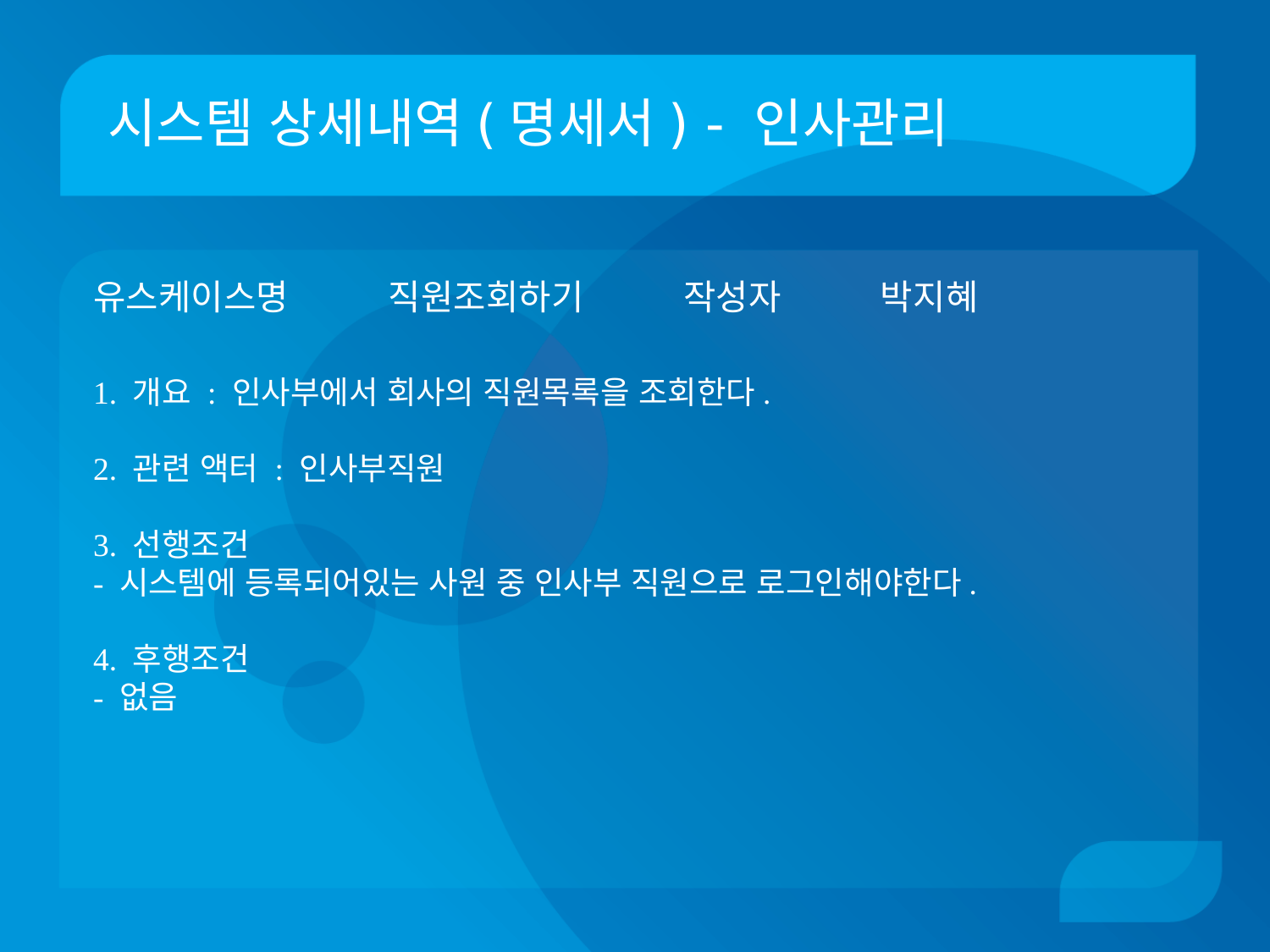

# 시스템 상세내역(명세서) - 인사관리
유스케이스명          직원조회하기          작성자          박지혜
1. 개요 : 인사부에서 회사의 직원목록을 조회한다.

2. 관련 액터 : 인사부직원

3. 선행조건
- 시스템에 등록되어있는 사원 중 인사부 직원으로 로그인해야한다.

4. 후행조건
- 없음